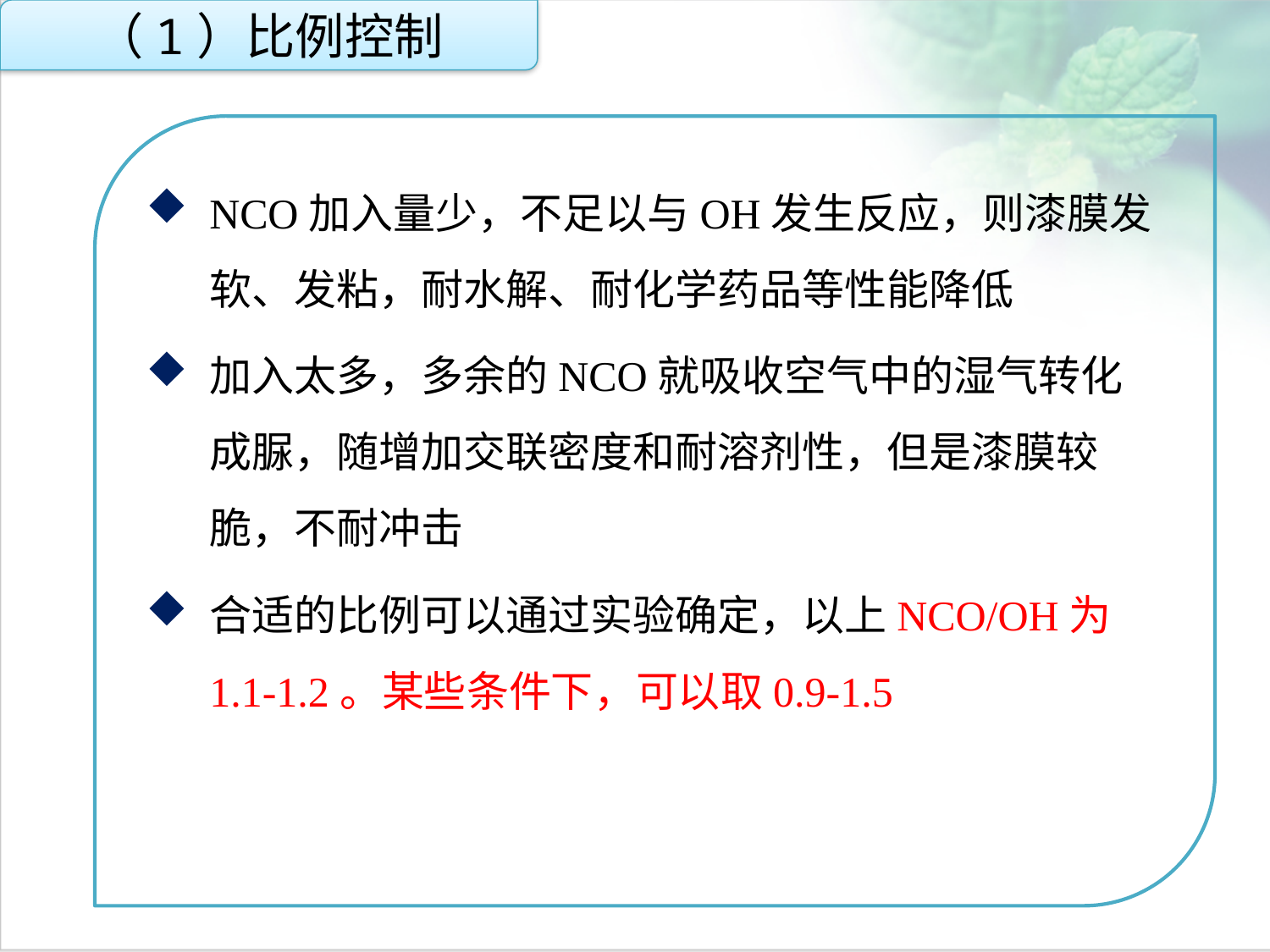

（1）比例控制
NCO加入量少，不足以与OH发生反应，则漆膜发软、发粘，耐水解、耐化学药品等性能降低
加入太多，多余的NCO就吸收空气中的湿气转化成脲，随增加交联密度和耐溶剂性，但是漆膜较脆，不耐冲击
合适的比例可以通过实验确定，以上NCO/OH为1.1-1.2。某些条件下，可以取0.9-1.5

点击添加文本
点击添加文本
点击添加文本
点击添加文本